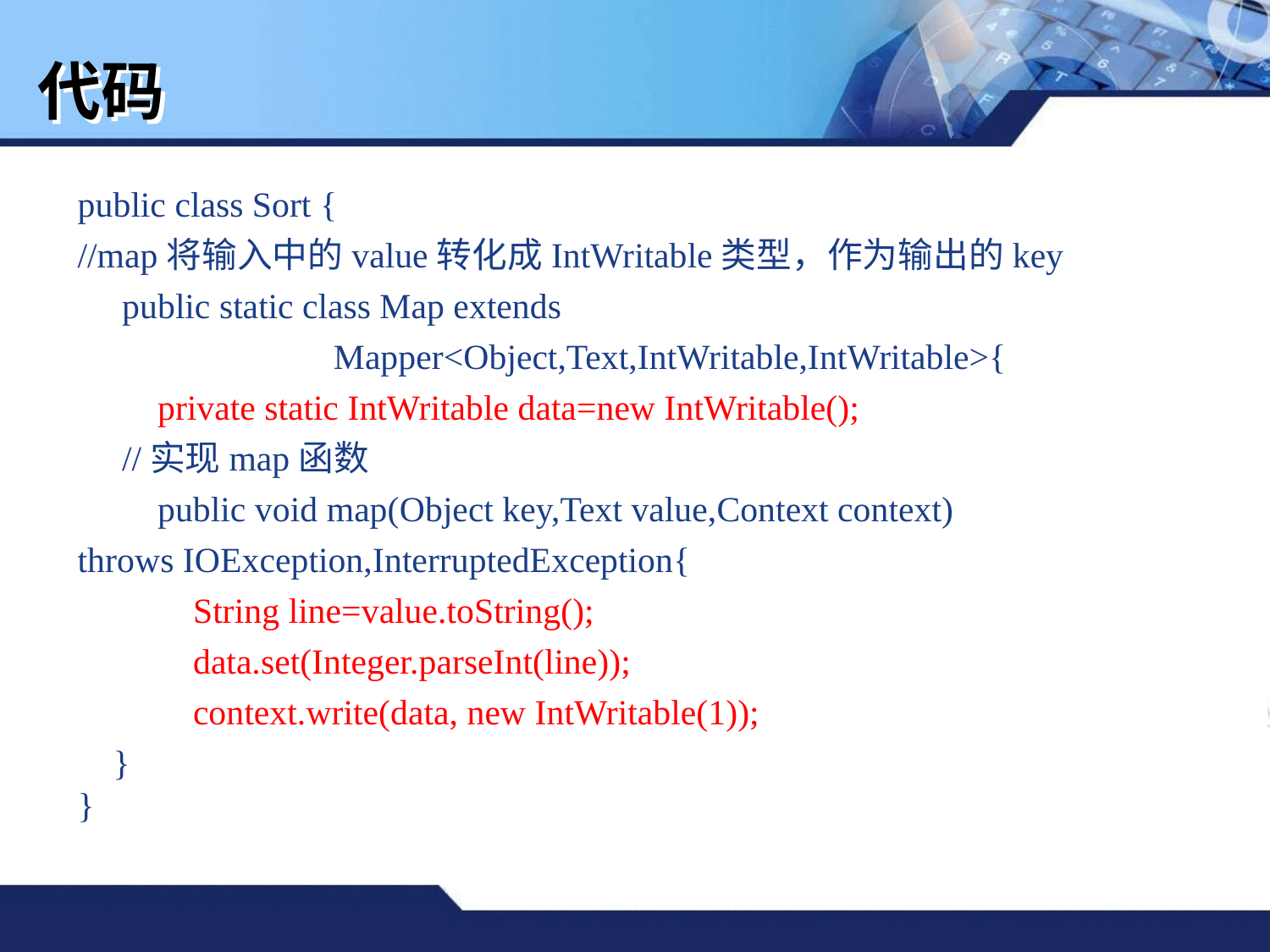

# 代码
public class Sort {
//map将输入中的value转化成IntWritable类型，作为输出的key
     public static class Map extends
　　　　　　　Mapper<Object,Text,IntWritable,IntWritable>{
         private static IntWritable data=new IntWritable();
     //实现map函数
         public void map(Object key,Text value,Context context)
throws IOException,InterruptedException{
             String line=value.toString();
             data.set(Integer.parseInt(line));
             context.write(data, new IntWritable(1));
    }
}